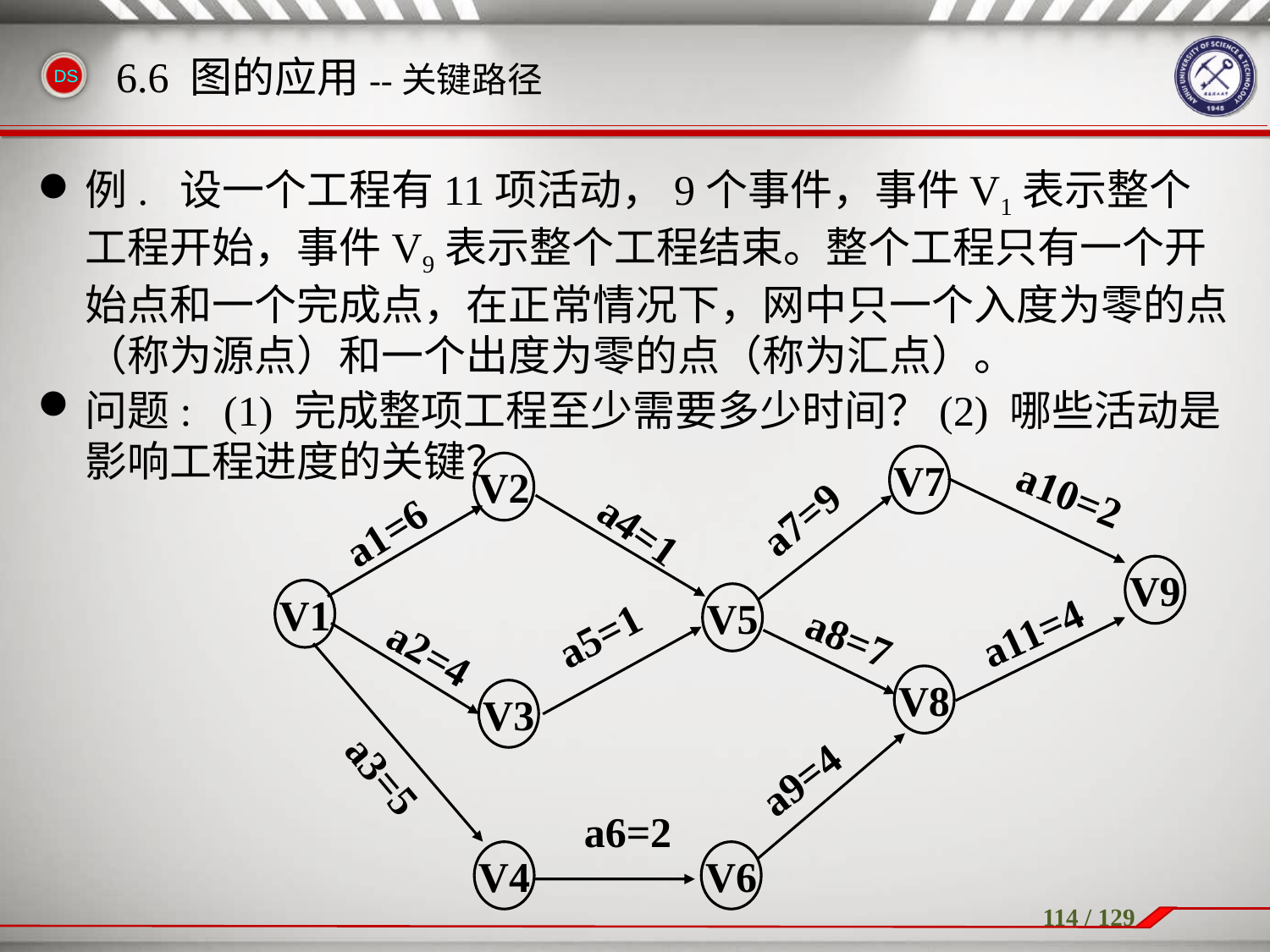

例.  设一个工程有11项活动，9个事件，事件V1表示整个工程开始，事件V9表示整个工程结束。整个工程只有一个开始点和一个完成点，在正常情况下，网中只一个入度为零的点（称为源点）和一个出度为零的点（称为汇点）。
问题:   (1) 完成整项工程至少需要多少时间？(2) 哪些活动是影响工程进度的关键？

6.6 图的应用--关键路径
V7
V2

V9
V1
V5

V8
V3

V4
V6

a10=2
a7=9
a4=1
a1=6
a11=4
a5=1
a8=7
a2=4
a3=5
a9=4
a6=2